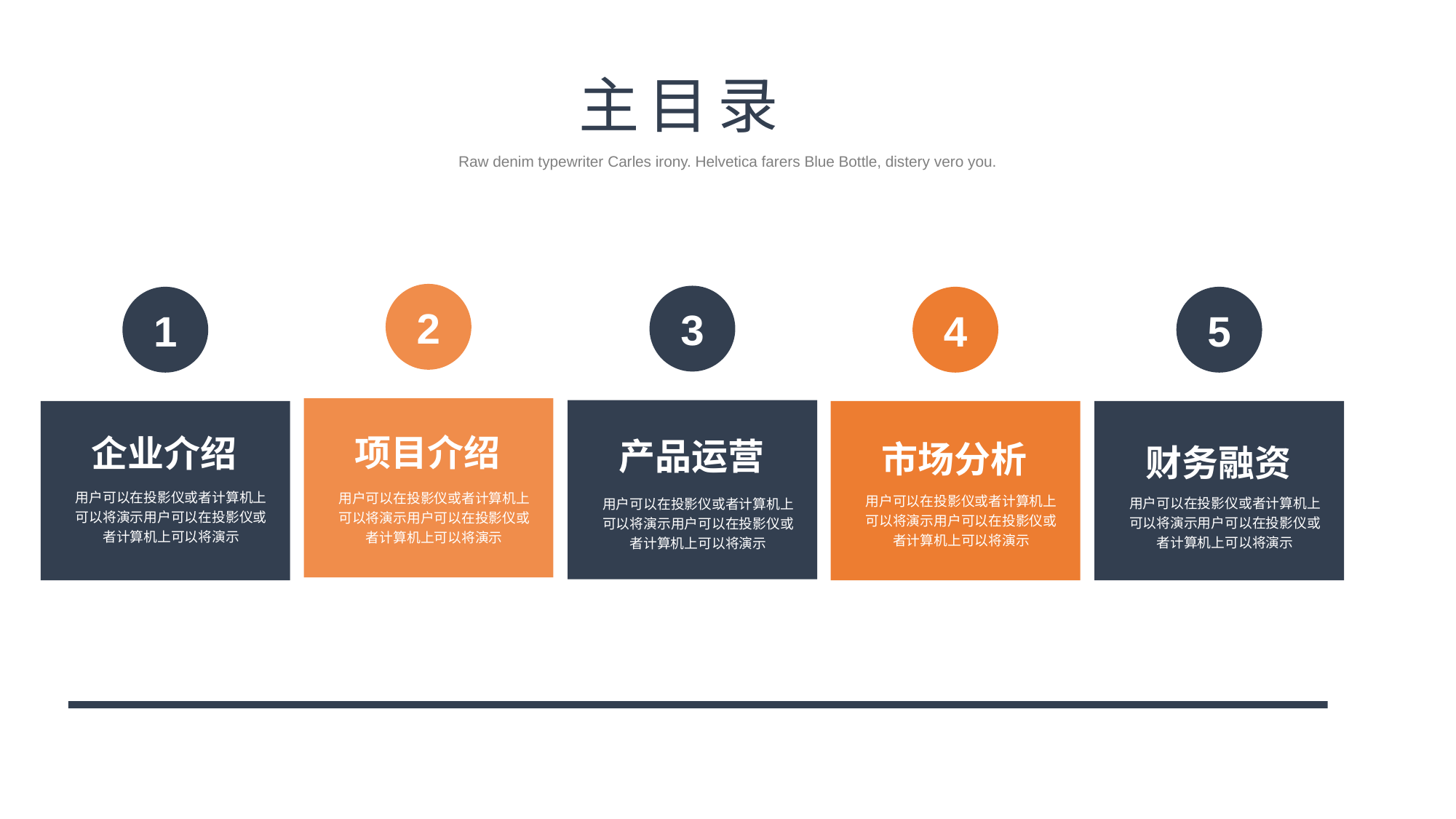

主目录
Raw denim typewriter Carles irony. Helvetica farers Blue Bottle, distery vero you.
2

项目介绍
用户可以在投影仪或者计算机上可以将演示用户可以在投影仪或者计算机上可以将演示

3

产品运营
用户可以在投影仪或者计算机上可以将演示用户可以在投影仪或者计算机上可以将演示

1

企业介绍
用户可以在投影仪或者计算机上可以将演示用户可以在投影仪或者计算机上可以将演示

4

市场分析
用户可以在投影仪或者计算机上可以将演示用户可以在投影仪或者计算机上可以将演示

5

财务融资
用户可以在投影仪或者计算机上可以将演示用户可以在投影仪或者计算机上可以将演示